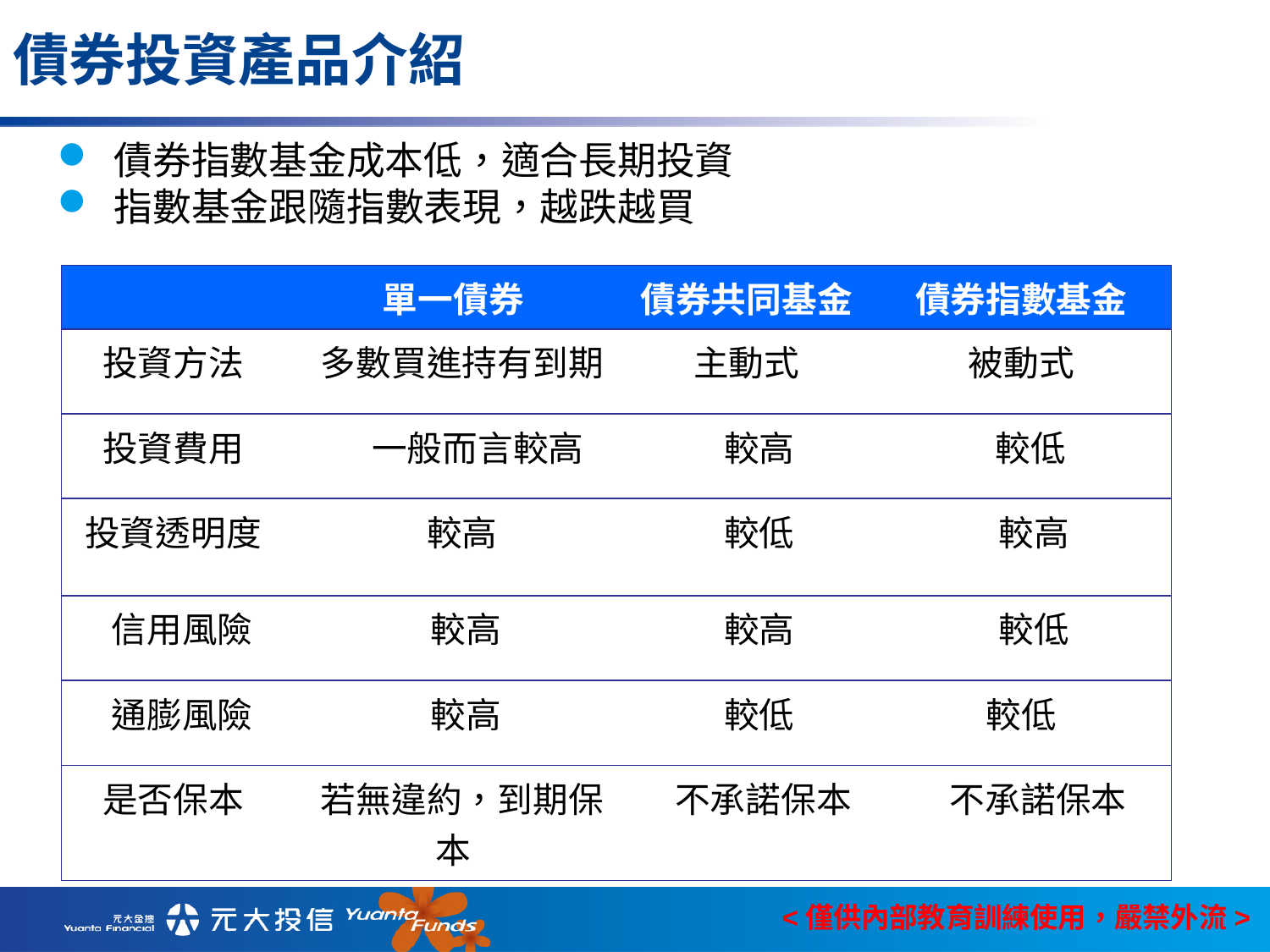

# 債券投資產品介紹
 債券指數基金成本低，適合長期投資
 指數基金跟隨指數表現，越跌越買
|  | 單一債券 | 債券共同基金 | 債券指數基金 |
| --- | --- | --- | --- |
| 投資方法 | 多數買進持有到期 | 主動式 | 被動式 |
| 投資費用 | 一般而言較高 | 較高 | 較低 |
| 投資透明度 | 較高 | 較低 | 較高 |
| 信用風險 | 較高 | 較高 | 較低 |
| 通膨風險 | 較高 | 較低 | 較低 |
| 是否保本 | 若無違約，到期保本 | 不承諾保本 | 不承諾保本 |